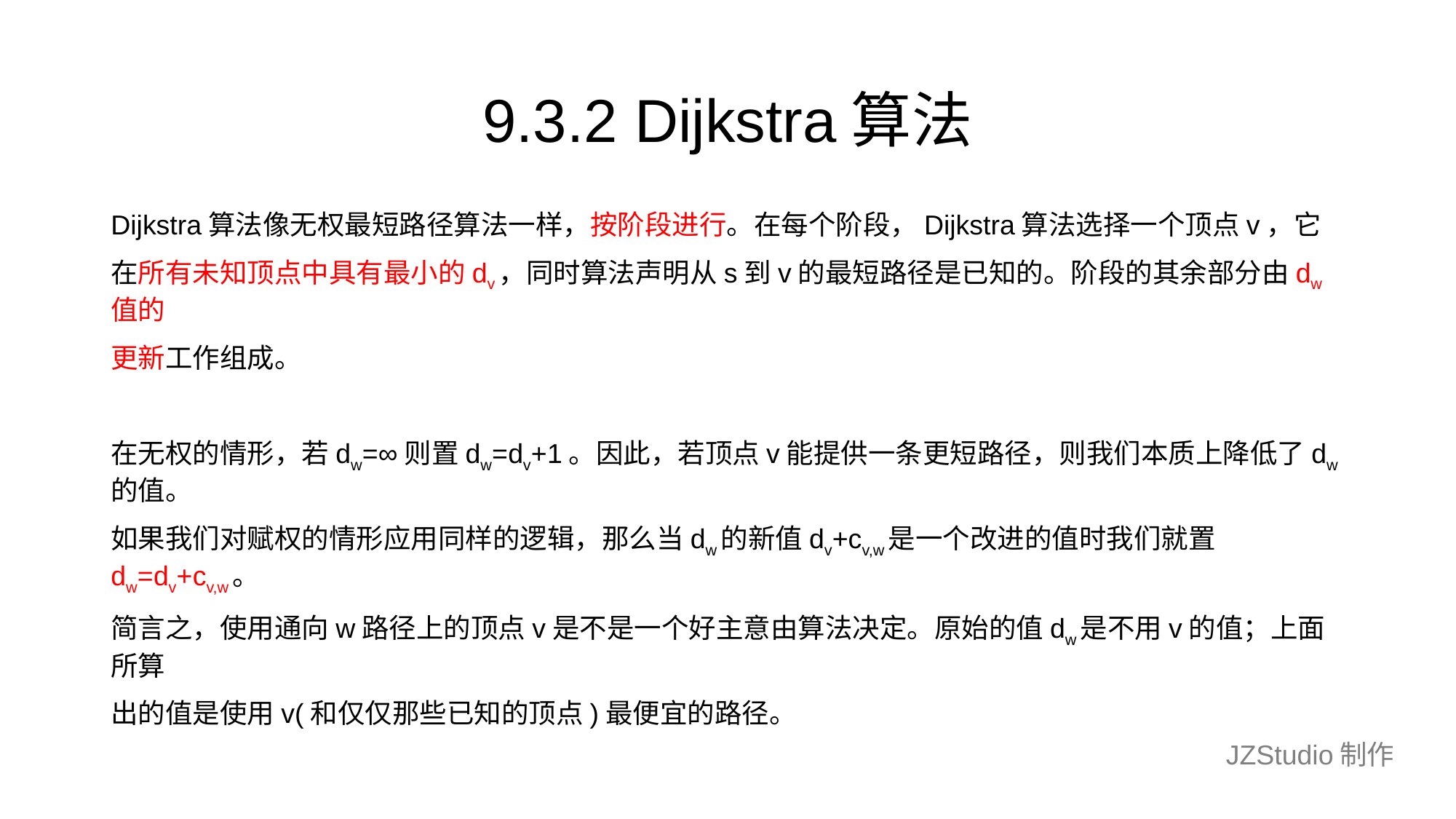

# 9.3.2 Dijkstra算法
Dijkstra算法像无权最短路径算法一样，按阶段进行。在每个阶段，Dijkstra算法选择一个顶点v，它
在所有未知顶点中具有最小的dv，同时算法声明从s到v的最短路径是已知的。阶段的其余部分由dw值的
更新工作组成。

在无权的情形，若dw=∞则置dw=dv+1。因此，若顶点v能提供一条更短路径，则我们本质上降低了dw的值。
如果我们对赋权的情形应用同样的逻辑，那么当dw的新值dv+cv,w是一个改进的值时我们就置dw=dv+cv,w。
简言之，使用通向w路径上的顶点v是不是一个好主意由算法决定。原始的值dw是不用v的值；上面所算
出的值是使用v(和仅仅那些已知的顶点)最便宜的路径。